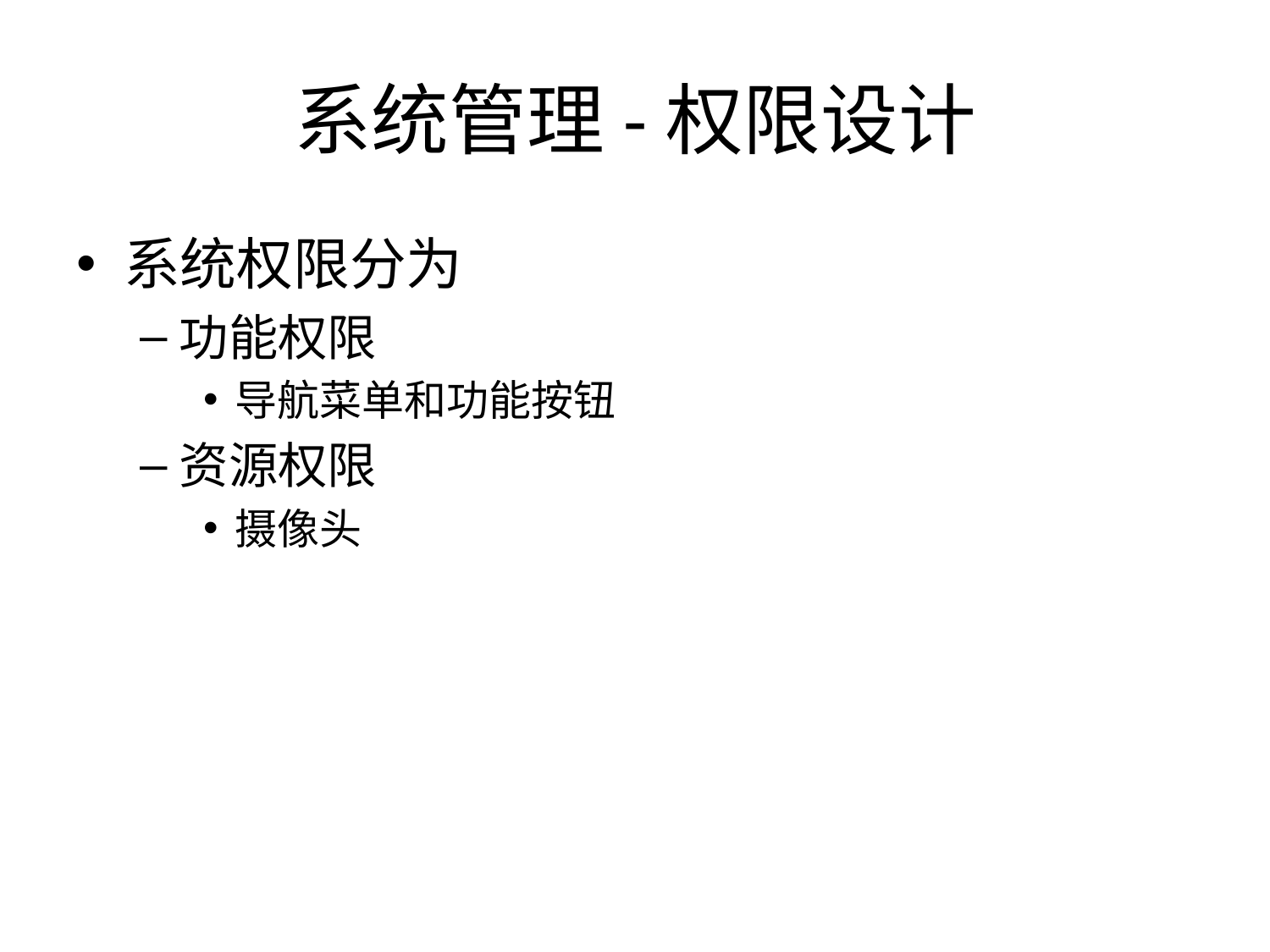

# 系统管理-权限设计
系统权限分为
功能权限
导航菜单和功能按钮
资源权限
摄像头